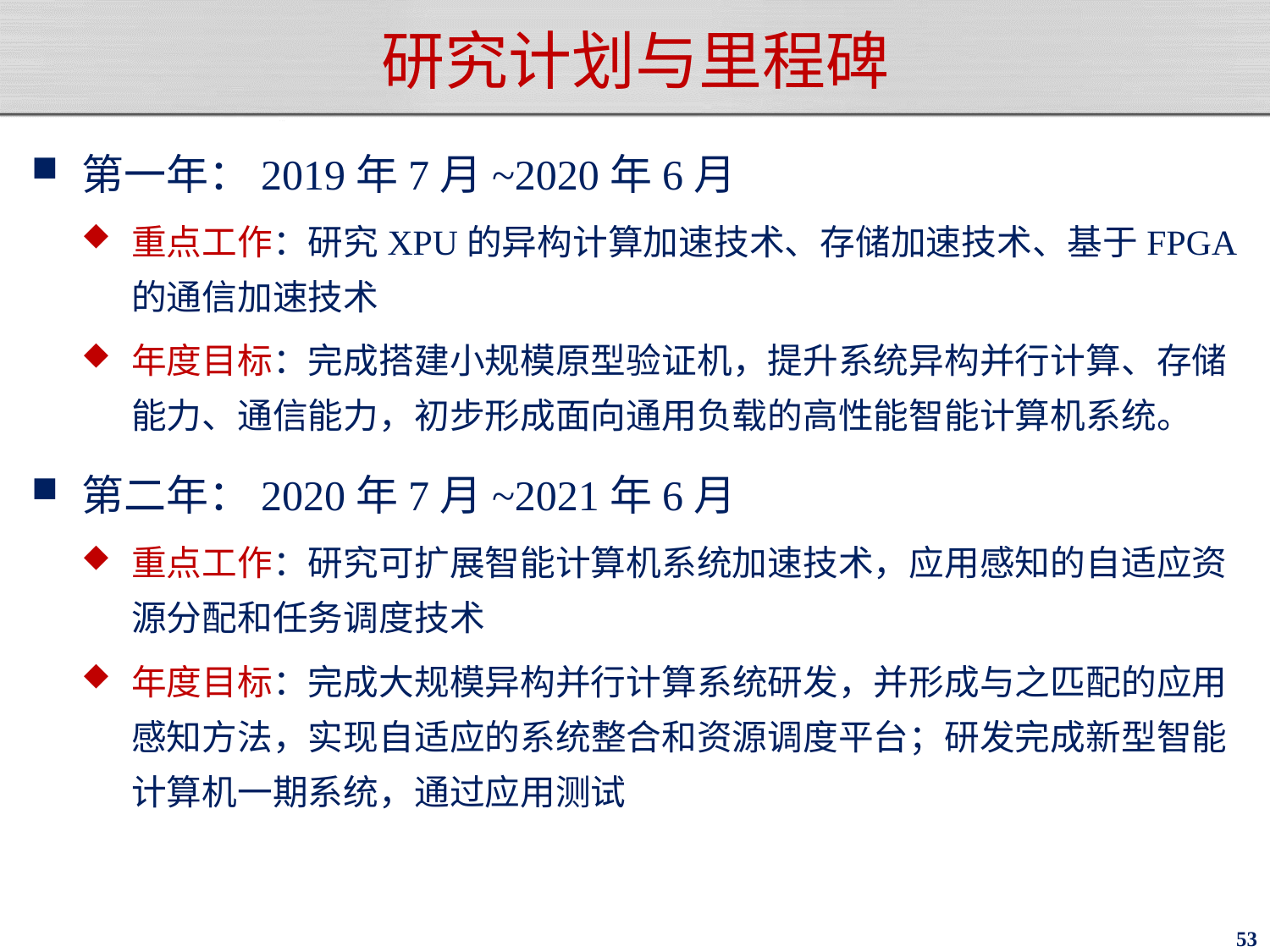

# 研究计划与里程碑
第一年：2019年7月~2020年6月
重点工作：研究XPU的异构计算加速技术、存储加速技术、基于FPGA的通信加速技术
年度目标：完成搭建小规模原型验证机，提升系统异构并行计算、存储能力、通信能力，初步形成面向通用负载的高性能智能计算机系统。
第二年：2020年7月~2021年6月
重点工作：研究可扩展智能计算机系统加速技术，应用感知的自适应资源分配和任务调度技术
年度目标：完成大规模异构并行计算系统研发，并形成与之匹配的应用感知方法，实现自适应的系统整合和资源调度平台；研发完成新型智能计算机一期系统，通过应用测试

53